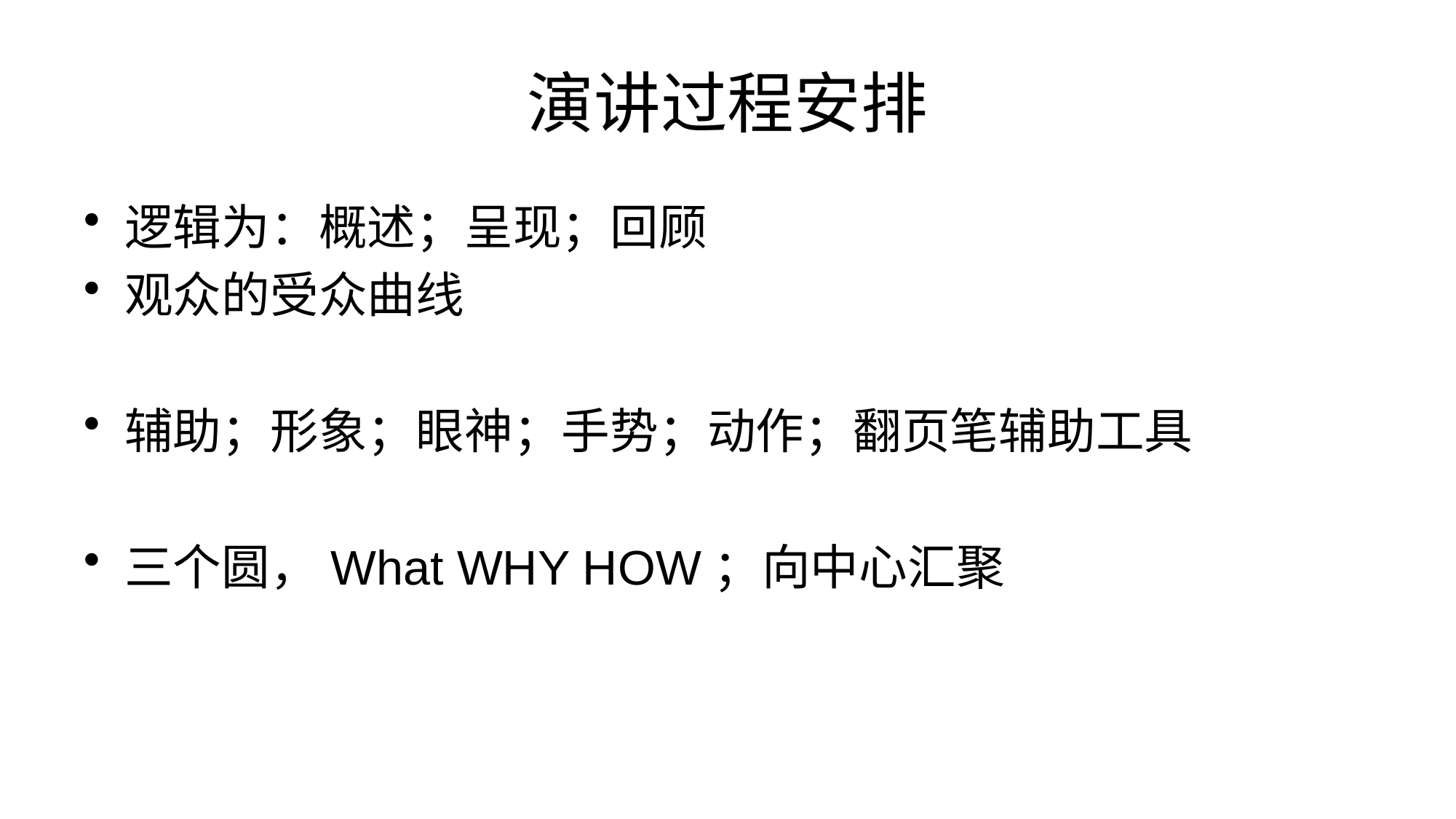

# 演讲过程安排
逻辑为：概述；呈现；回顾
观众的受众曲线

辅助；形象；眼神；手势；动作；翻页笔辅助工具

三个圆，What WHY HOW；向中心汇聚